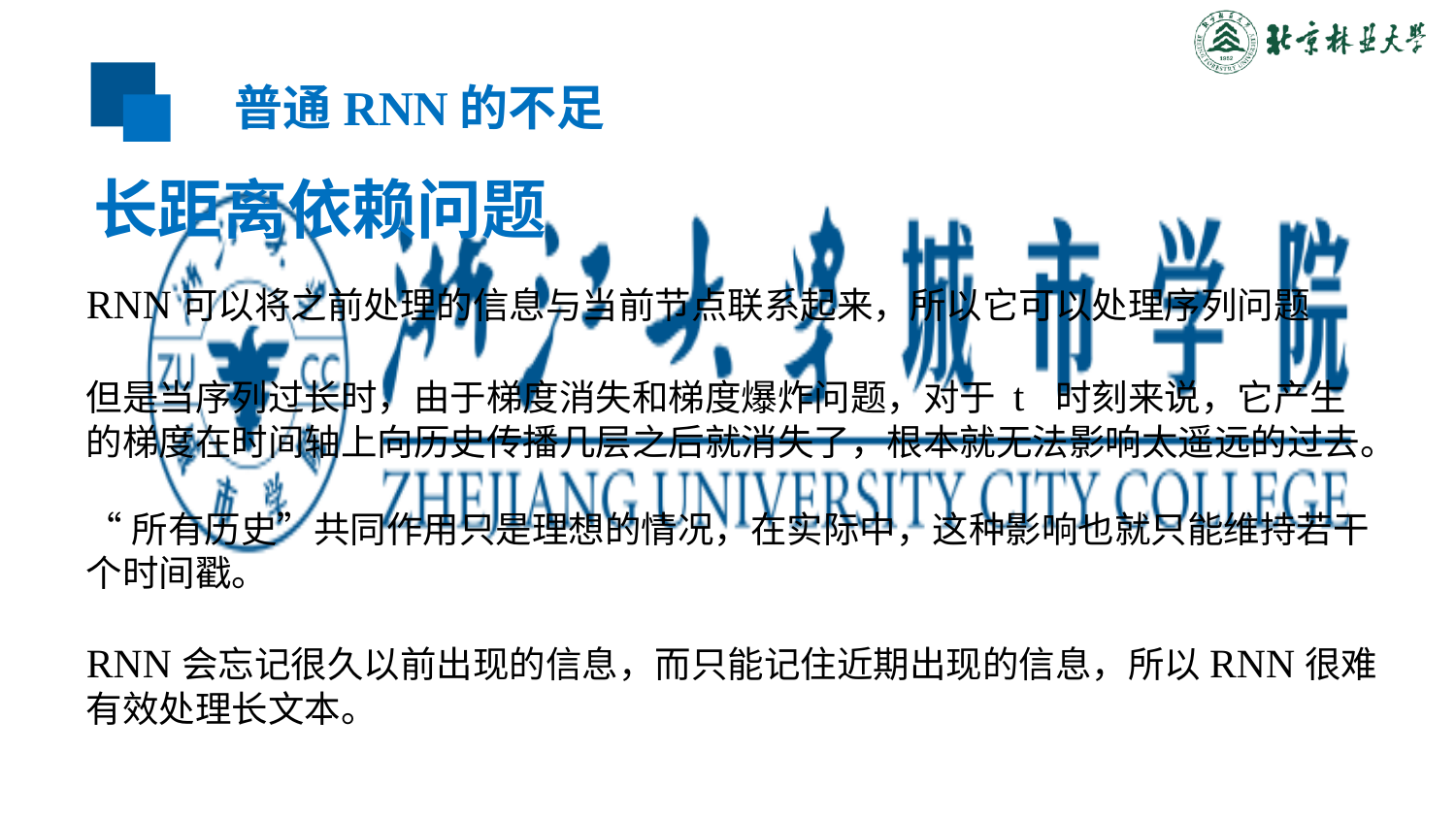

普通RNN的不足
长距离依赖问题
RNN可以将之前处理的信息与当前节点联系起来，所以它可以处理序列问题

但是当序列过长时，由于梯度消失和梯度爆炸问题，对于 t 时刻来说，它产生的梯度在时间轴上向历史传播几层之后就消失了，根本就无法影响太遥远的过去。

“所有历史”共同作用只是理想的情况，在实际中，这种影响也就只能维持若干个时间戳。

RNN会忘记很久以前出现的信息，而只能记住近期出现的信息，所以RNN很难有效处理长文本。
33